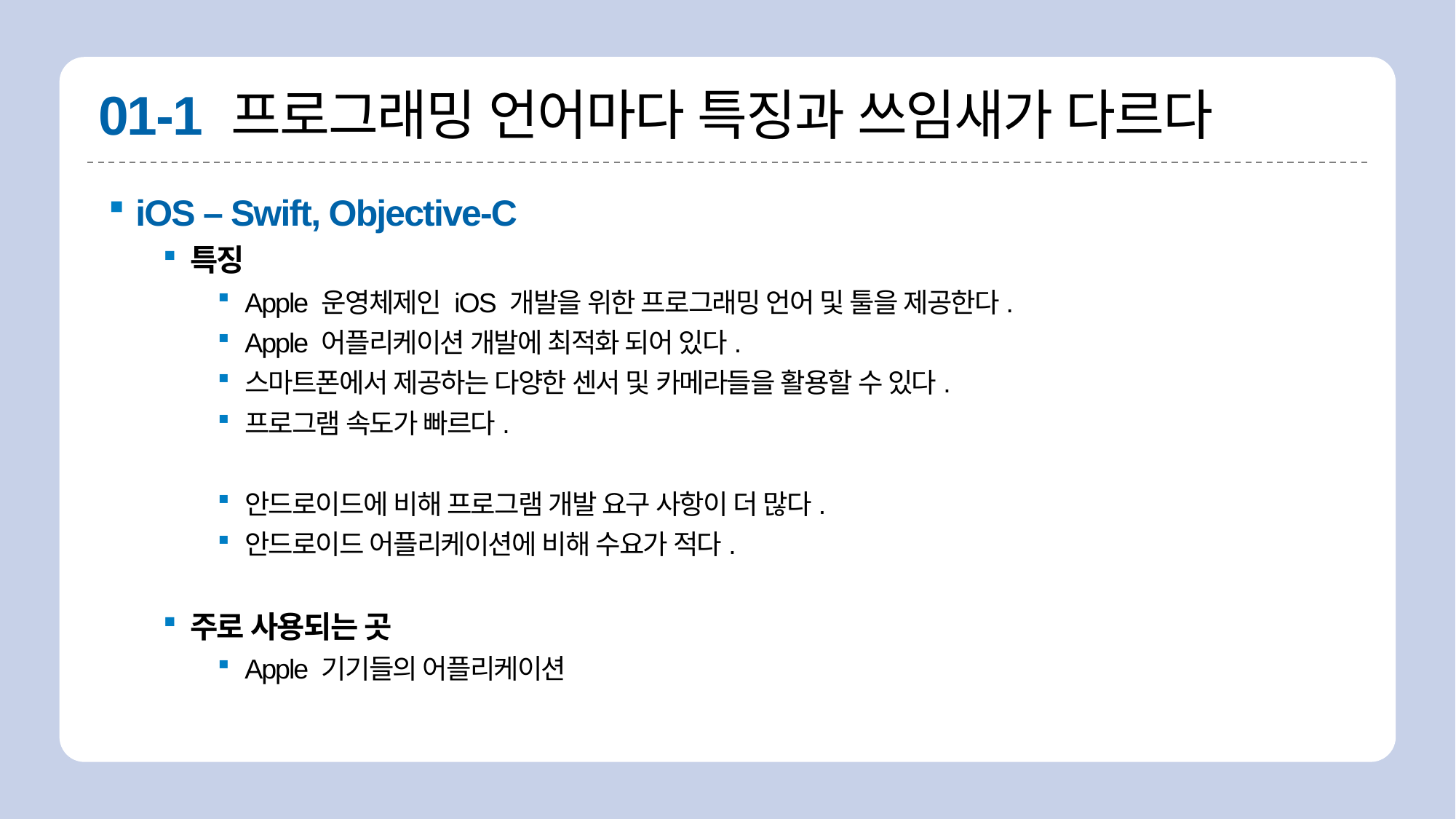

# 01-1 프로그래밍 언어마다 특징과 쓰임새가 다르다
iOS – Swift, Objective-C
특징
Apple 운영체제인 iOS 개발을 위한 프로그래밍 언어 및 툴을 제공한다.
Apple 어플리케이션 개발에 최적화 되어 있다.
스마트폰에서 제공하는 다양한 센서 및 카메라들을 활용할 수 있다.
프로그램 속도가 빠르다.

안드로이드에 비해 프로그램 개발 요구 사항이 더 많다.
안드로이드 어플리케이션에 비해 수요가 적다.

주로 사용되는 곳
Apple 기기들의 어플리케이션